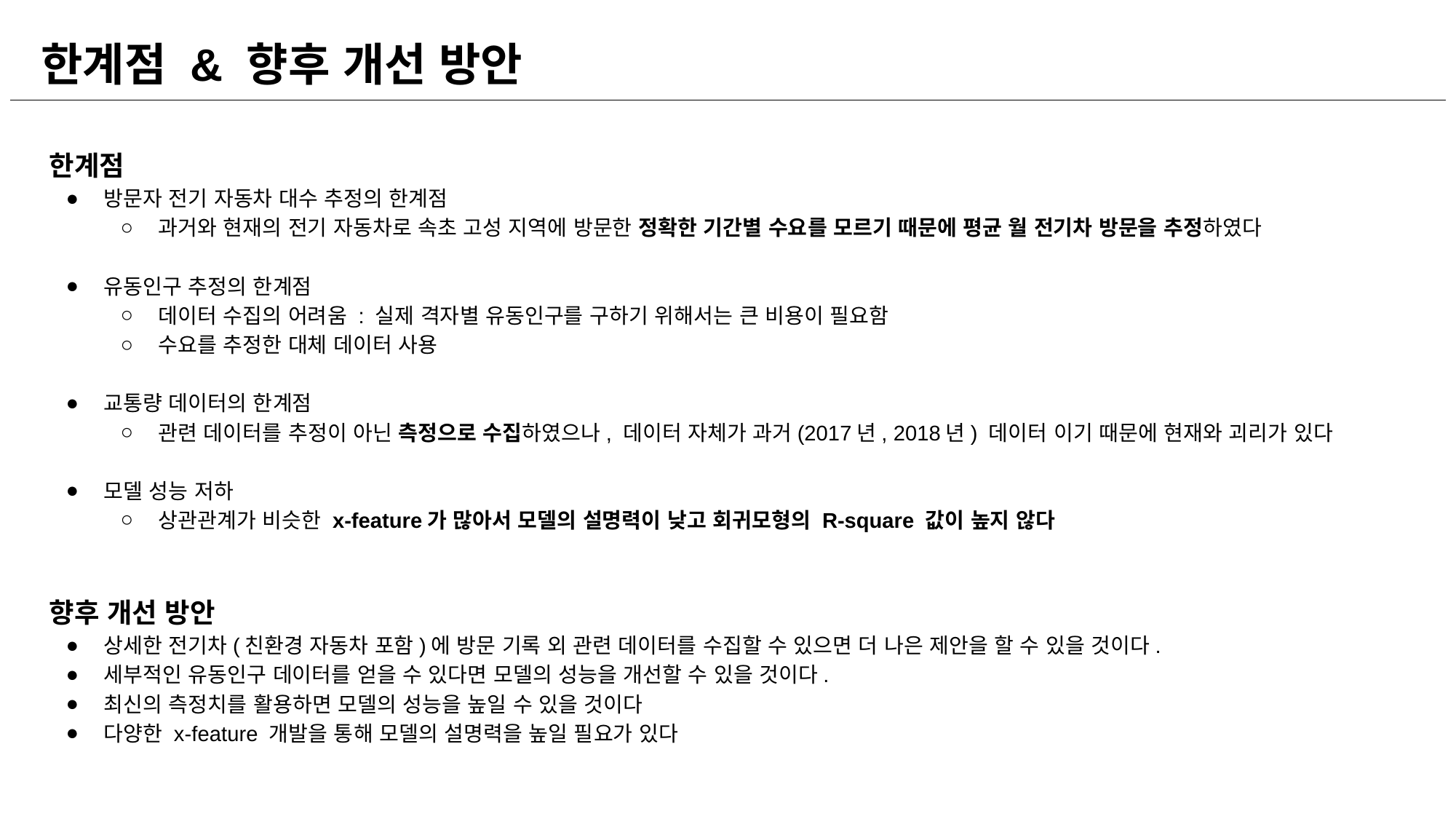

한계점 & 향후 개선 방안
한계점
방문자 전기 자동차 대수 추정의 한계점
과거와 현재의 전기 자동차로 속초 고성 지역에 방문한 정확한 기간별 수요를 모르기 때문에 평균 월 전기차 방문을 추정하였다

유동인구 추정의 한계점
데이터 수집의 어려움 : 실제 격자별 유동인구를 구하기 위해서는 큰 비용이 필요함
수요를 추정한 대체 데이터 사용

교통량 데이터의 한계점
관련 데이터를 추정이 아닌 측정으로 수집하였으나, 데이터 자체가 과거(2017년, 2018년) 데이터 이기 때문에 현재와 괴리가 있다

모델 성능 저하
상관관계가 비슷한 x-feature가 많아서 모델의 설명력이 낮고 회귀모형의 R-square 값이 높지 않다

향후 개선 방안
상세한 전기차(친환경 자동차 포함)에 방문 기록 외 관련 데이터를 수집할 수 있으면 더 나은 제안을 할 수 있을 것이다.
세부적인 유동인구 데이터를 얻을 수 있다면 모델의 성능을 개선할 수 있을 것이다.
최신의 측정치를 활용하면 모델의 성능을 높일 수 있을 것이다
다양한 x-feature 개발을 통해 모델의 설명력을 높일 필요가 있다